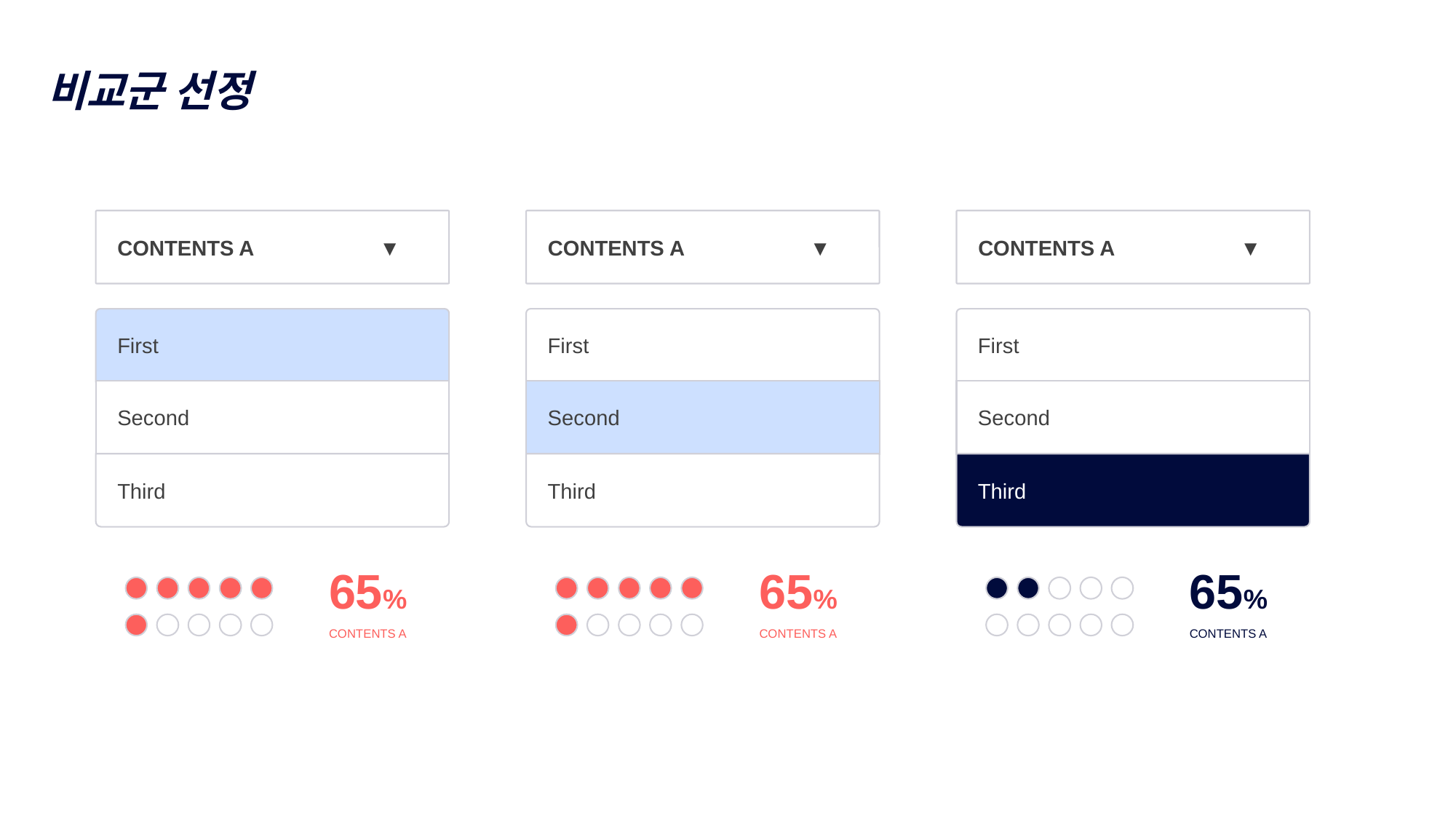

비교군 선정

CONTENTS A                     ▼
CONTENTS A                     ▼
CONTENTS A                     ▼
First
First
First
Second
Second
Second
Third
Third
Third
65%
CONTENTS A
65%
CONTENTS A
65%
CONTENTS A